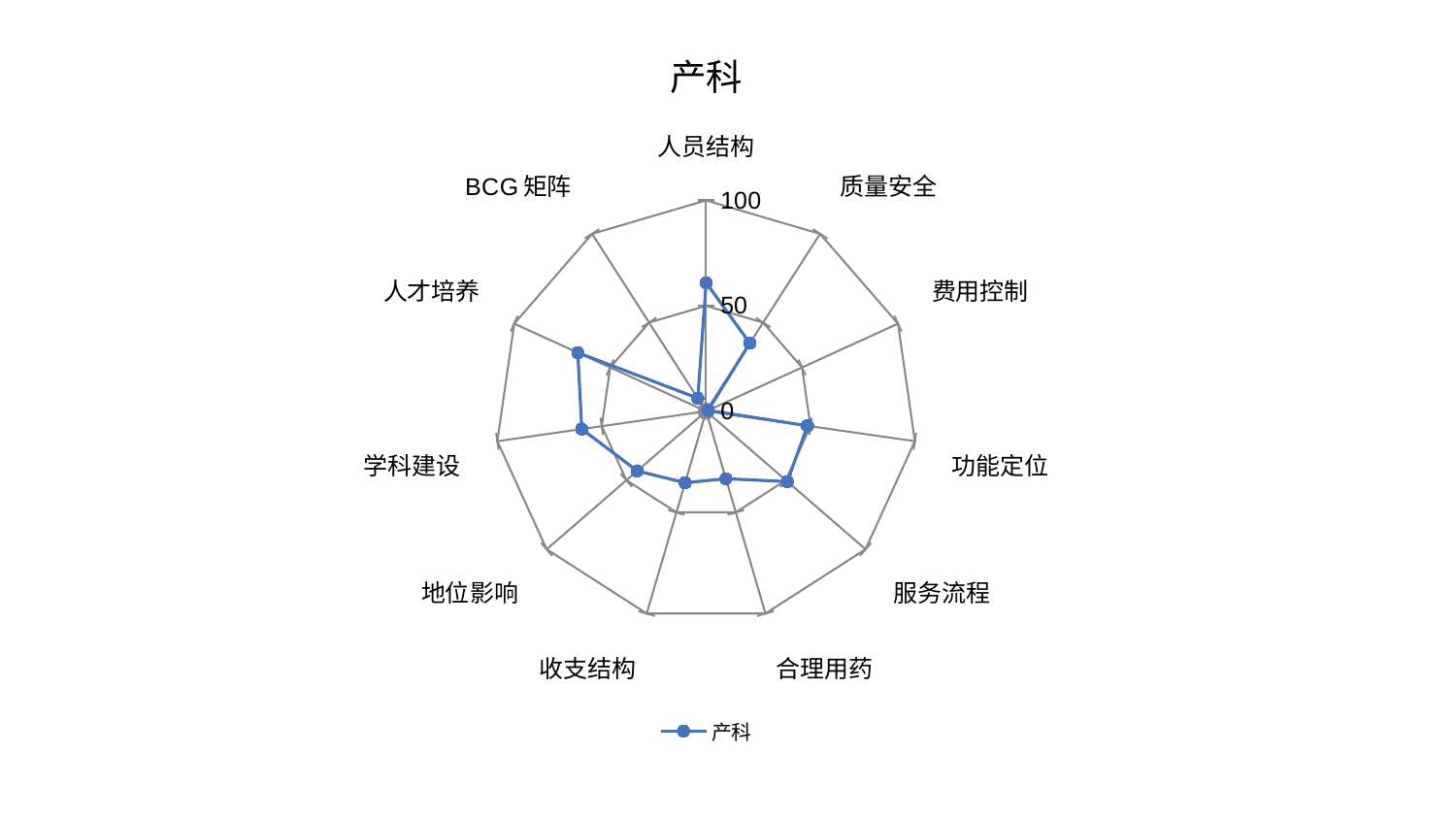

### Chart: 产科

| Category | 产科 |
|---|---|
| 人员结构 | 61.0011517259956 |
| 质量安全 | 38.34965613311685 |
| 费用控制 | 1.101538339680465 |
| 功能定位 | 48.55351831250344 |
| 服务流程 | 50.971111593137834 |
| 合理用药 | 33.349320912296335 |
| 收支结构 | 35.38436981269748 |
| 地位影响 | 43.2317057996317 |
| 学科建设 | 59.563598877898336 |
| 人才培养 | 66.88000852996451 |
| BCG矩阵 | 7.3337742452812575 |
131